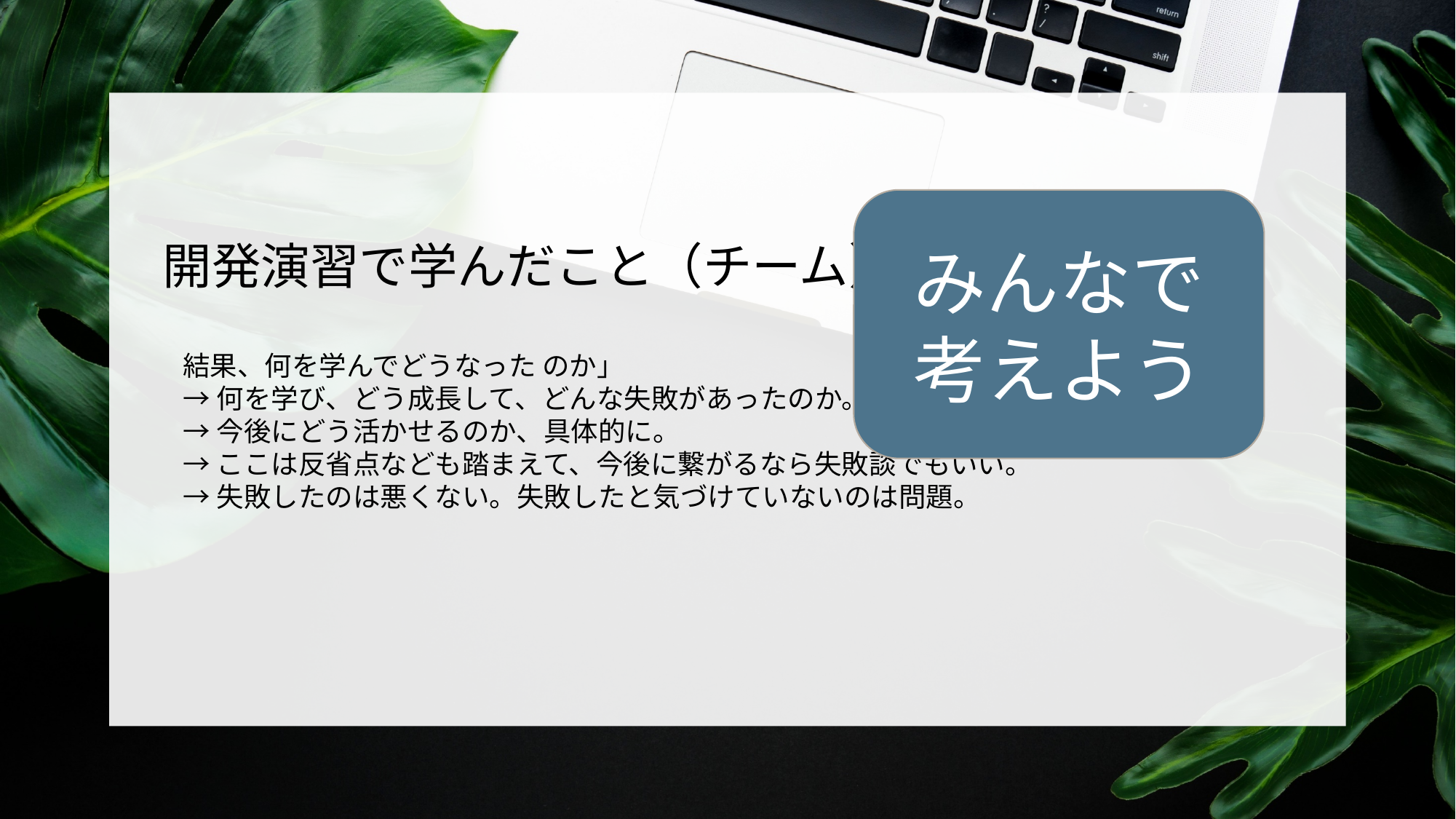

みんなで考えよう
# 開発演習で学んだこと（チーム）
結果、何を学んでどうなった のか」
→何を学び、どう成長して、どんな失敗があったのか。
→今後にどう活かせるのか、具体的に。
→ここは反省点なども踏まえて、今後に繋がるなら失敗談でもいい。
→失敗したのは悪くない。失敗したと気づけていないのは問題。